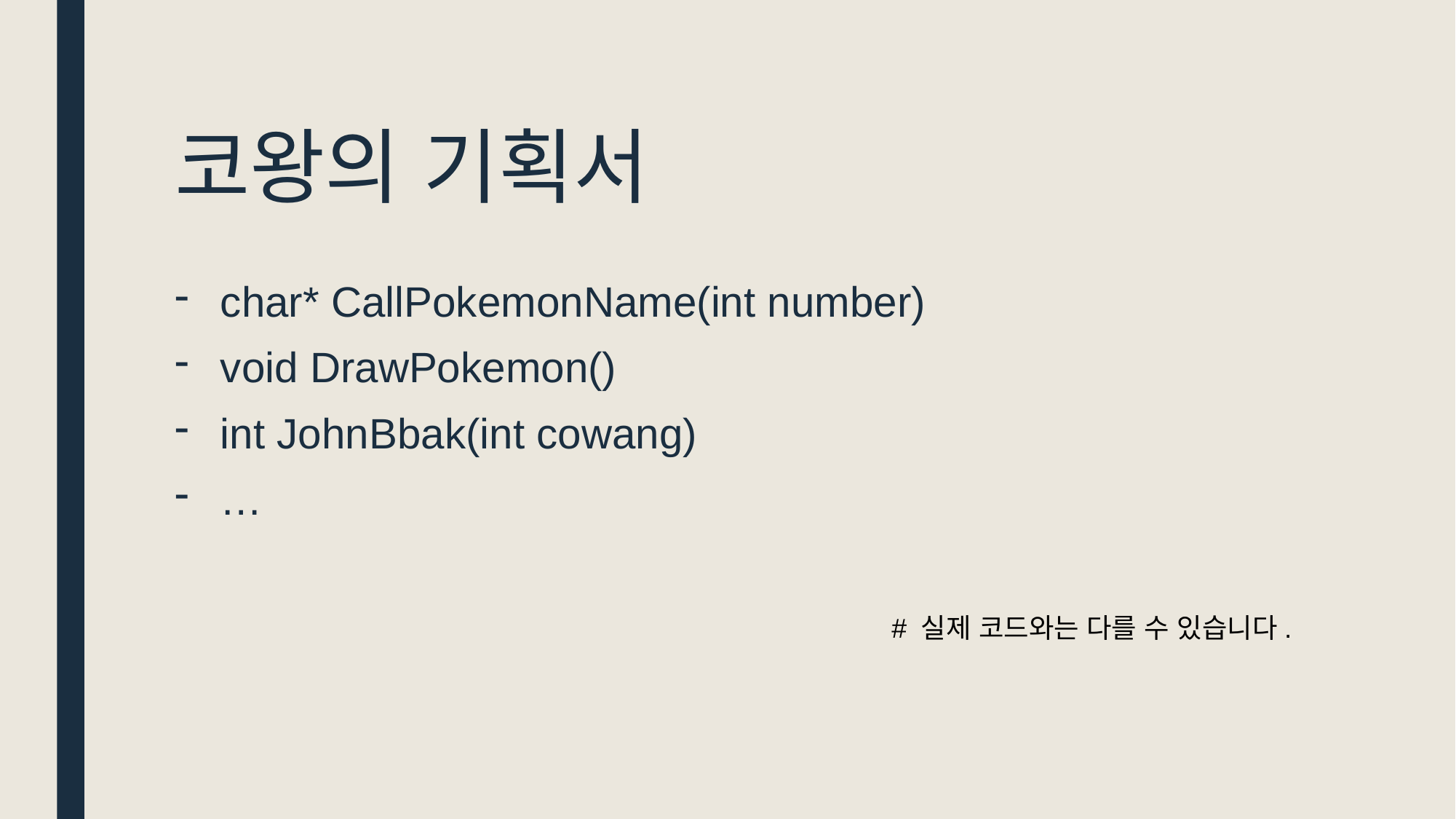

# 코왕의 기획서
char* CallPokemonName(int number)
void DrawPokemon()
int JohnBbak(int cowang)
…
# 실제 코드와는 다를 수 있습니다.